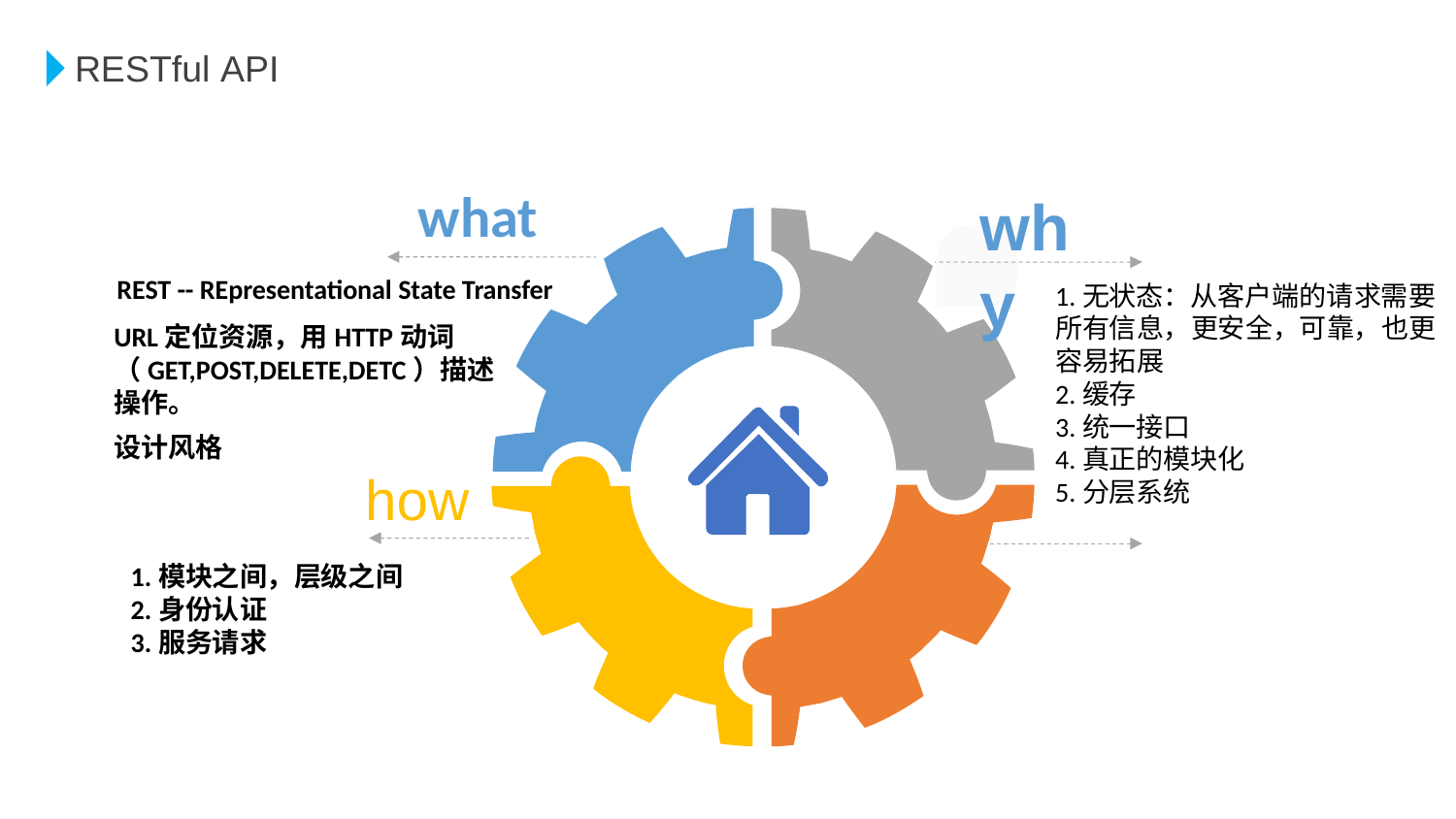

RESTful API

what
why

REST -- REpresentational State Transfer
1.无状态：从客户端的请求需要
所有信息，更安全，可靠，也更
容易拓展
2.缓存
3.统一接口
4.真正的模块化
5.分层系统
URL定位资源，用HTTP动词（GET,POST,DELETE,DETC）描述操作。

设计风格

how

1.模块之间，层级之间
2.身份认证
3.服务请求